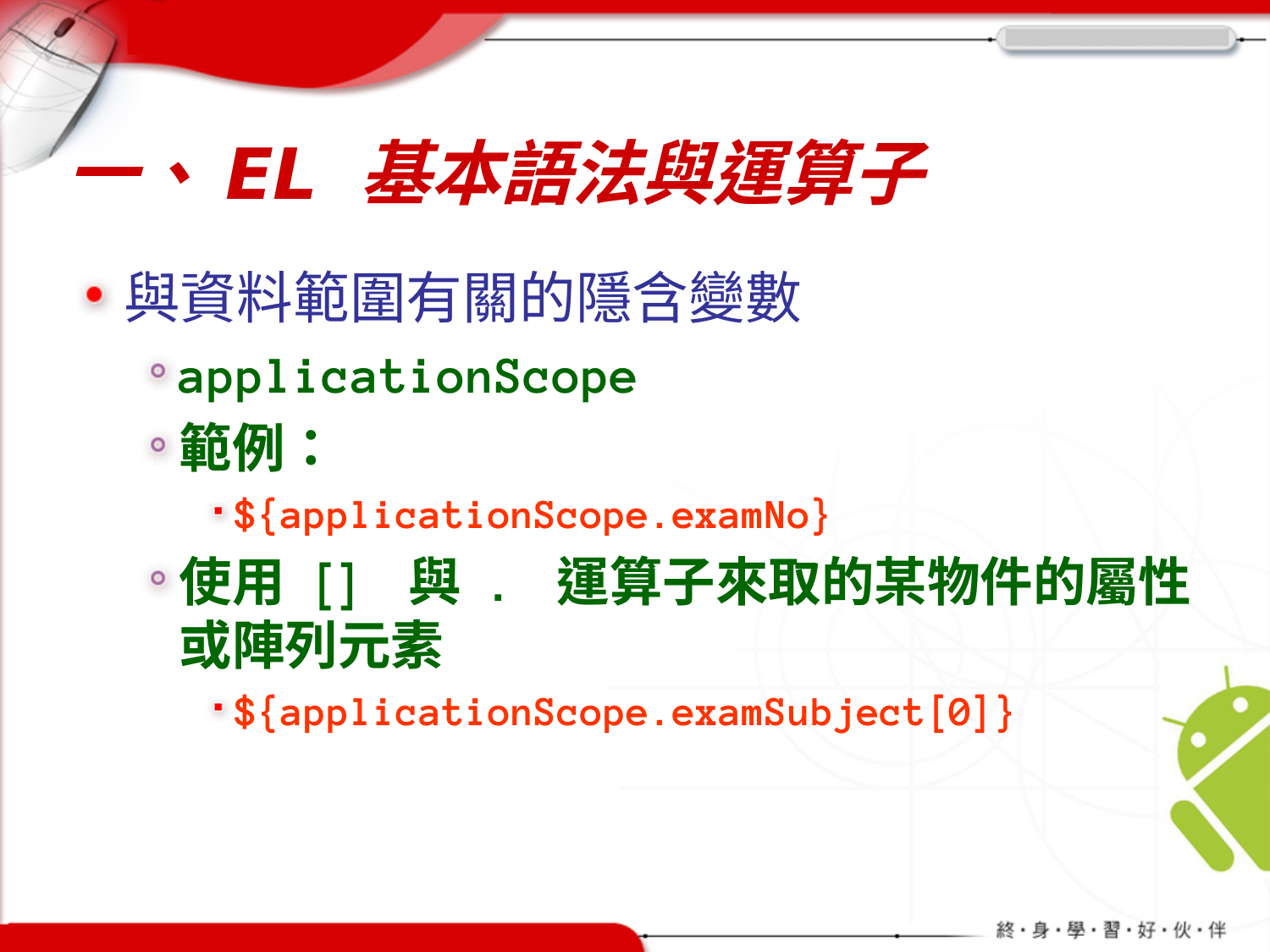

# 一、EL 基本語法與運算子
與資料範圍有關的隱含變數
applicationScope
範例：
${applicationScope.examNo}
使用 [] 與 . 運算子來取的某物件的屬性或陣列元素
${applicationScope.examSubject[0]}